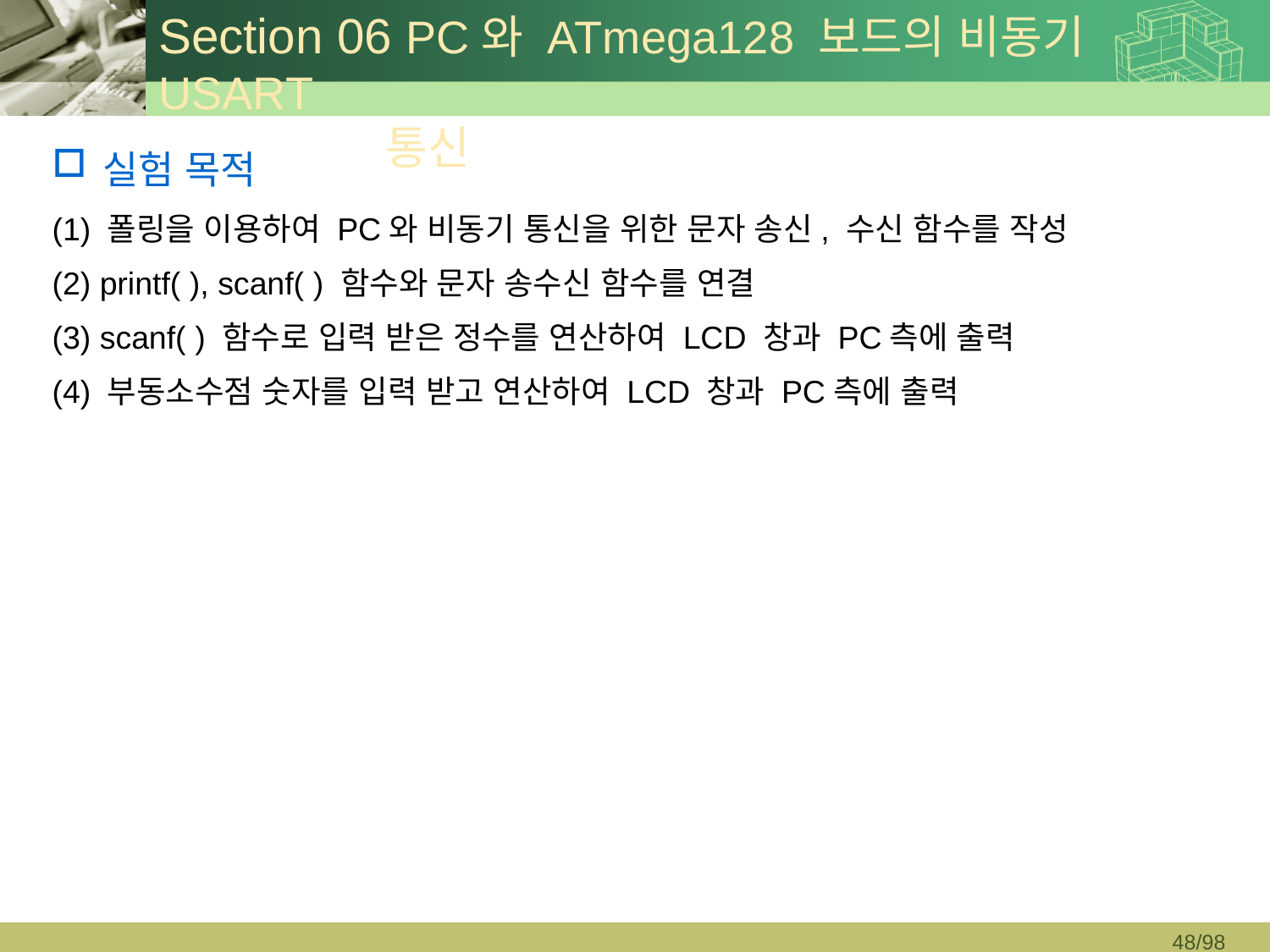

# Section 06 PC와 ATmega128 보드의 비동기 USART 통신
실험 목적
(1) 폴링을 이용하여 PC와 비동기 통신을 위한 문자 송신, 수신 함수를 작성
(2) printf( ), scanf( ) 함수와 문자 송수신 함수를 연결
(3) scanf( ) 함수로 입력 받은 정수를 연산하여 LCD 창과 PC측에 출력
(4) 부동소수점 숫자를 입력 받고 연산하여 LCD 창과 PC측에 출력